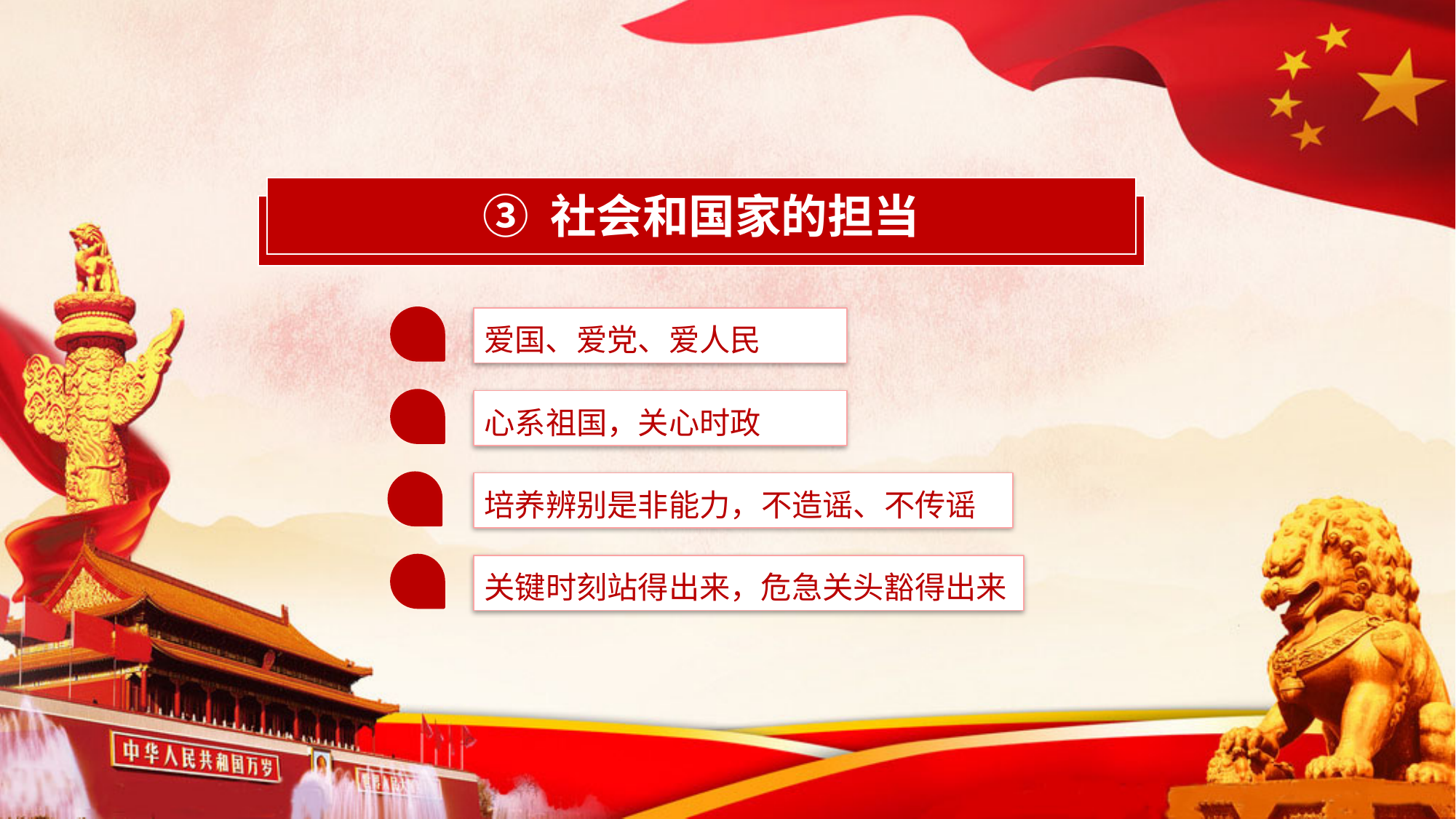

③ 社会和国家的担当

爱国、爱党、爱人民

心系祖国，关心时政

培养辨别是非能力，不造谣、不传谣

关键时刻站得出来，危急关头豁得出来